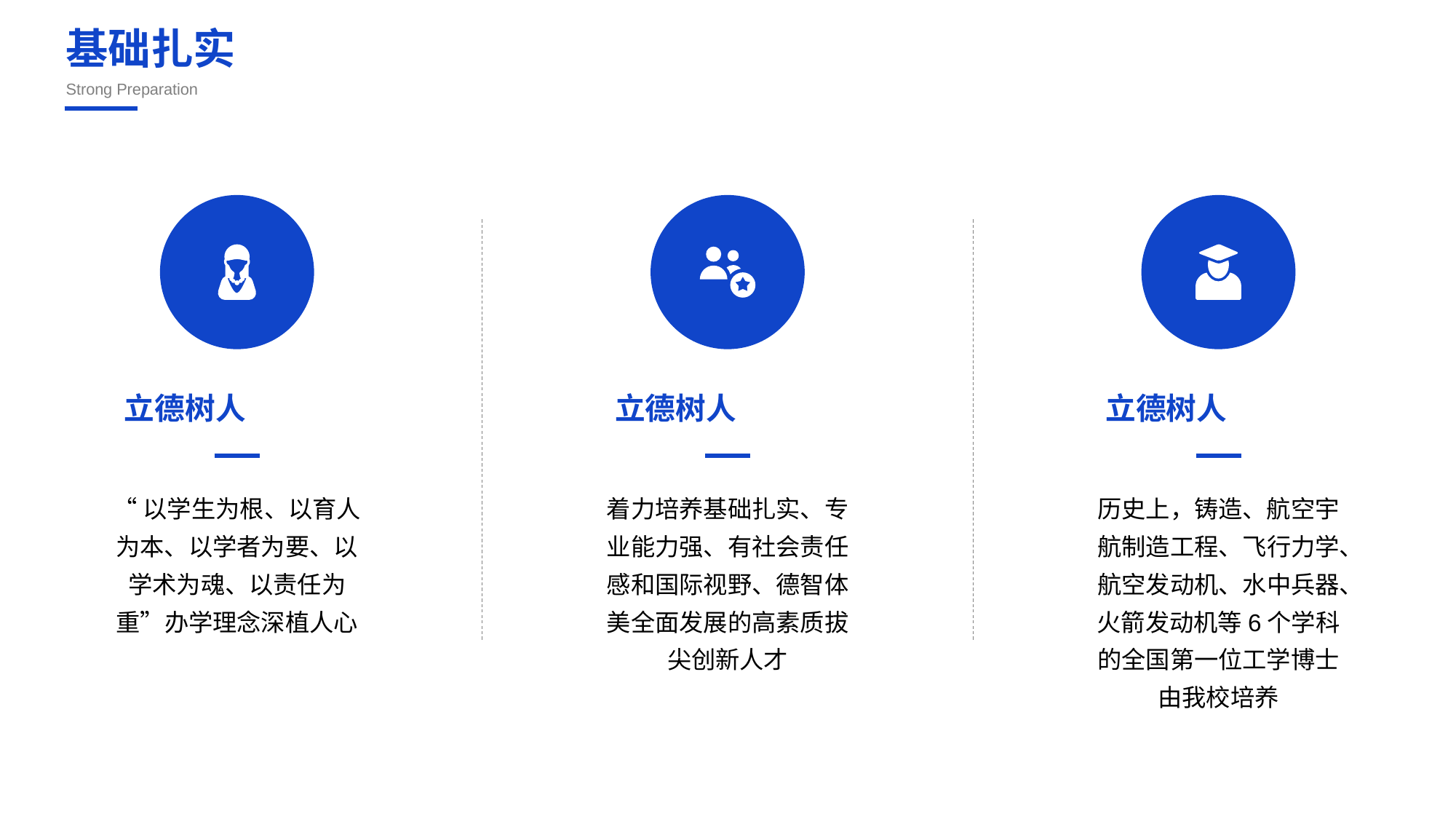

基础扎实
Strong Preparation

立德树人
“以学生为根、以育人为本、以学者为要、以学术为魂、以责任为重”办学理念深植人心
立德树人
着力培养基础扎实、专业能力强、有社会责任感和国际视野、德智体美全面发展的高素质拔尖创新人才
立德树人
历史上，铸造、航空宇航制造工程、飞行力学、航空发动机、水中兵器、火箭发动机等6个学科的全国第一位工学博士由我校培养
合作QQ： 243001978